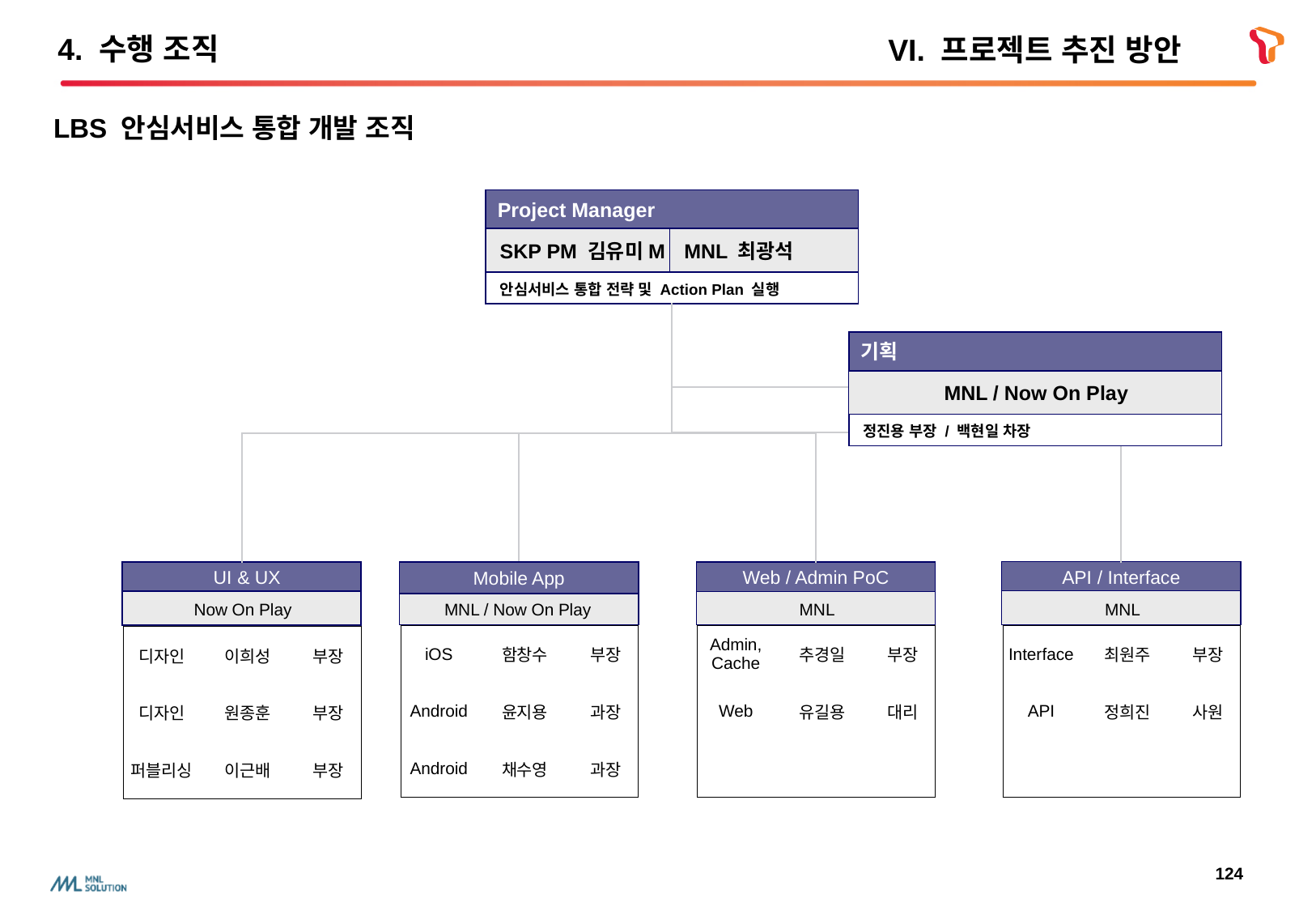

# 4. 수행 조직
VI. 프로젝트 추진 방안
LBS 안심서비스 통합 개발 조직
Project Manager
SKP PM 김유미M
MNL 최광석
안심서비스 통합 전략 및 Action Plan 실행
기획
MNL / Now On Play
정진용 부장 / 백현일 차장
API / Interface
  UI & UX
Mobile App
Web / Admin PoC
MNL
MNL / Now On Play
MNL
Now On Play
| iOS | 함창수 | 부장 |
| --- | --- | --- |
| Android | 윤지용 | 과장 |
| Android | 채수영 | 과장 |
| Admin, Cache | 추경일 | 부장 |
| --- | --- | --- |
| Web | 유길용 | 대리 |
|  |  |  |
| Interface | 최원주 | 부장 |
| --- | --- | --- |
| API | 정희진 | 사원 |
|  |  |  |
| 디자인 | 이희성 | 부장 |
| --- | --- | --- |
| 디자인 | 원종훈 | 부장 |
| 퍼블리싱 | 이근배 | 부장 |